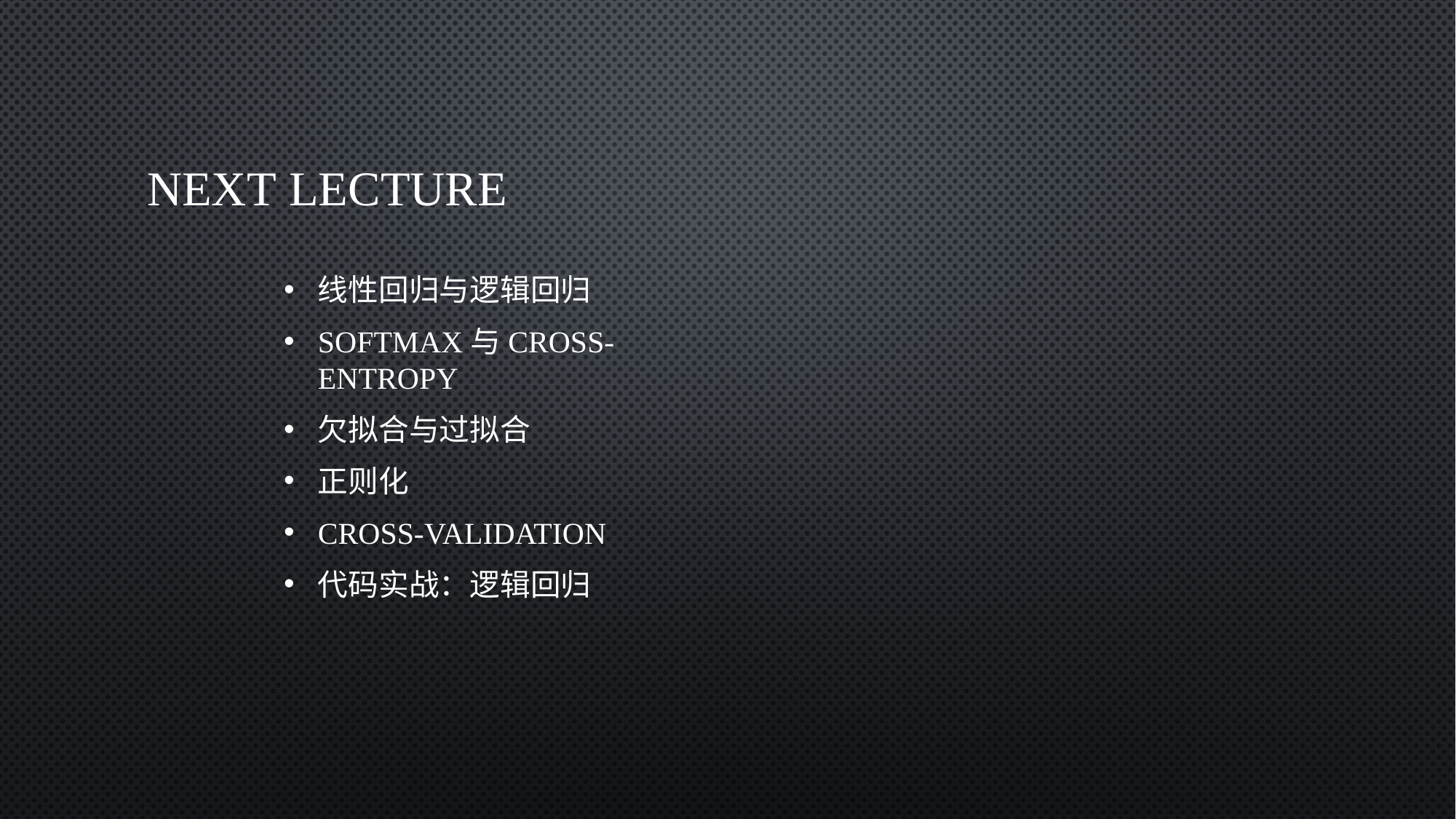

# Next lecture
线性回归与逻辑回归
Softmax与Cross-Entropy
欠拟合与过拟合
正则化
Cross-Validation
代码实战：逻辑回归